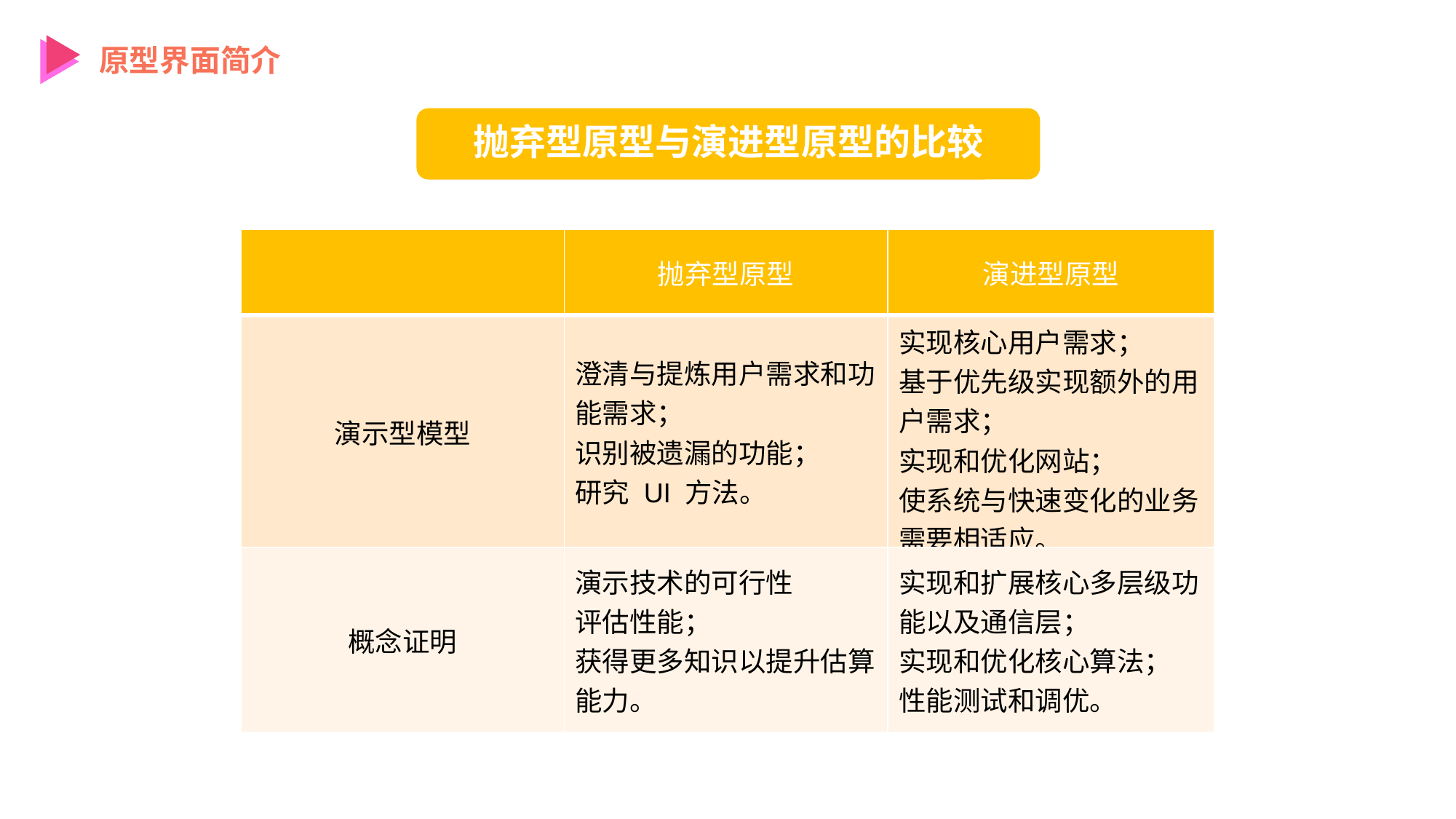

原型界面简介

抛弃型原型与演进型原型的比较
|  | 抛弃型原型 | 演进型原型 |
| --- | --- | --- |
| 演示型模型 | 澄清与提炼用户需求和功能需求； 识别被遗漏的功能； 研究 UI 方法。 | 实现核心用户需求； 基于优先级实现额外的用户需求； 实现和优化网站； 使系统与快速变化的业务需要相适应。 |
| 概念证明 | 演示技术的可行性 评估性能； 获得更多知识以提升估算能力。 | 实现和扩展核心多层级功能以及通信层； 实现和优化核心算法； 性能测试和调优。 |